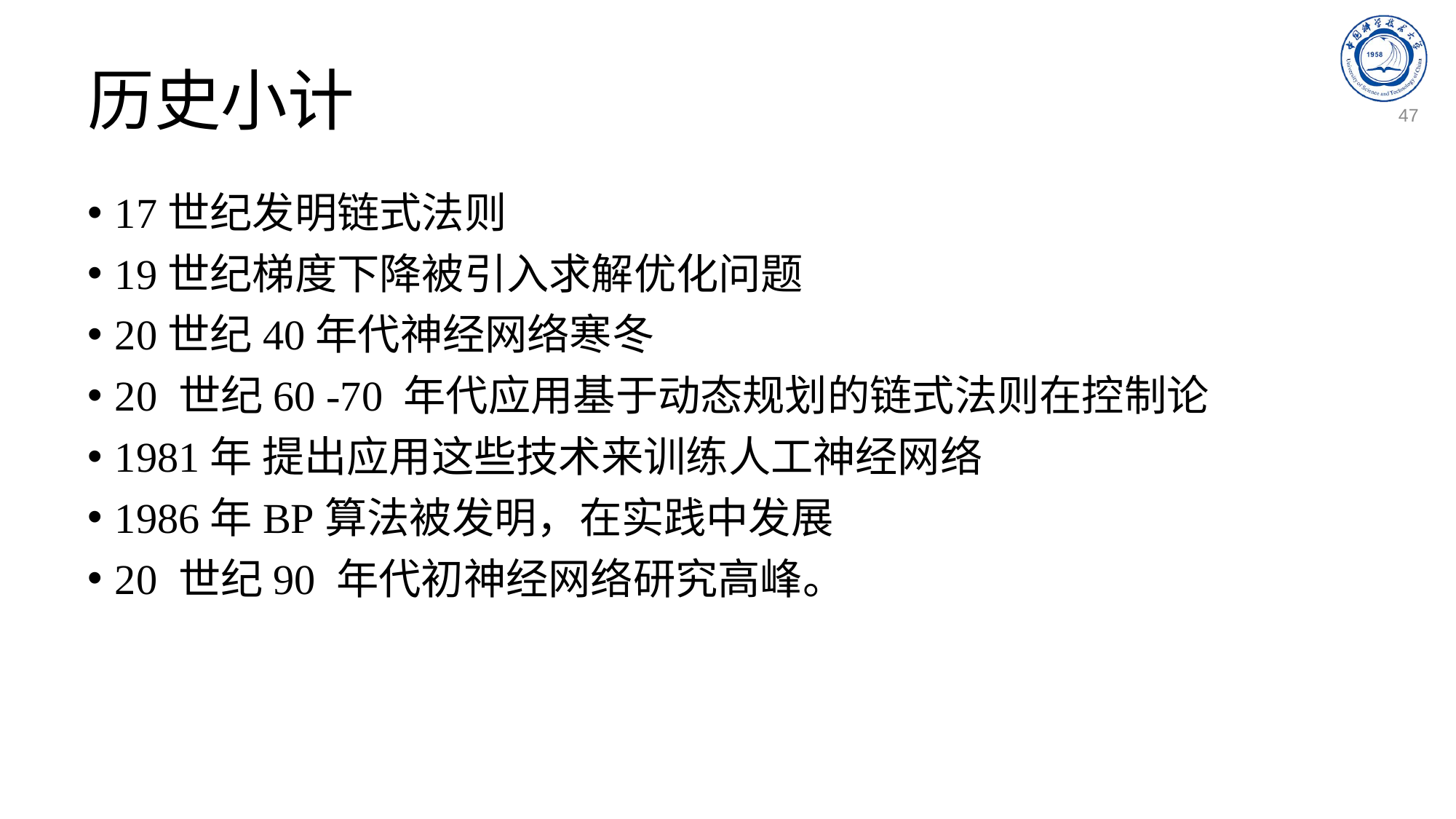

# 历史小计
47
17世纪发明链式法则
19世纪梯度下降被引入求解优化问题
20世纪40年代神经网络寒冬
20 世纪60 -70 年代应用基于动态规划的链式法则在控制论
1981年 提出应用这些技术来训练人工神经网络
1986年BP算法被发明，在实践中发展
20 世纪90 年代初神经网络研究高峰。